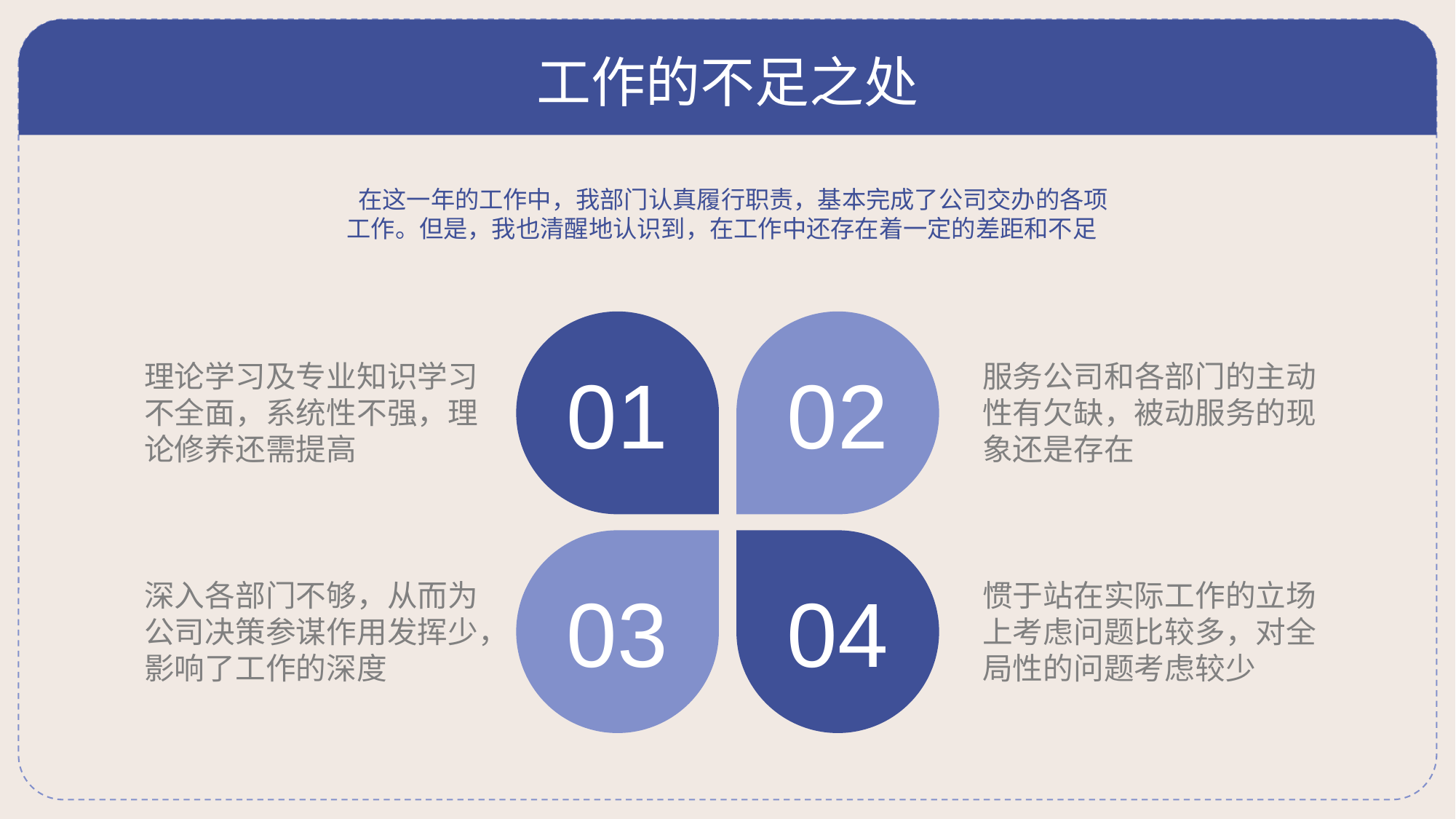

# 工作的不足之处
 在这一年的工作中，我部门认真履行职责，基本完成了公司交办的各项工作。但是，我也清醒地认识到，在工作中还存在着一定的差距和不足

理论学习及专业知识学习不全面，系统性不强，理论修养还需提高
服务公司和各部门的主动性有欠缺，被动服务的现象还是存在
01
02

深入各部门不够，从而为公司决策参谋作用发挥少，影响了工作的深度
惯于站在实际工作的立场上考虑问题比较多，对全局性的问题考虑较少
03
04